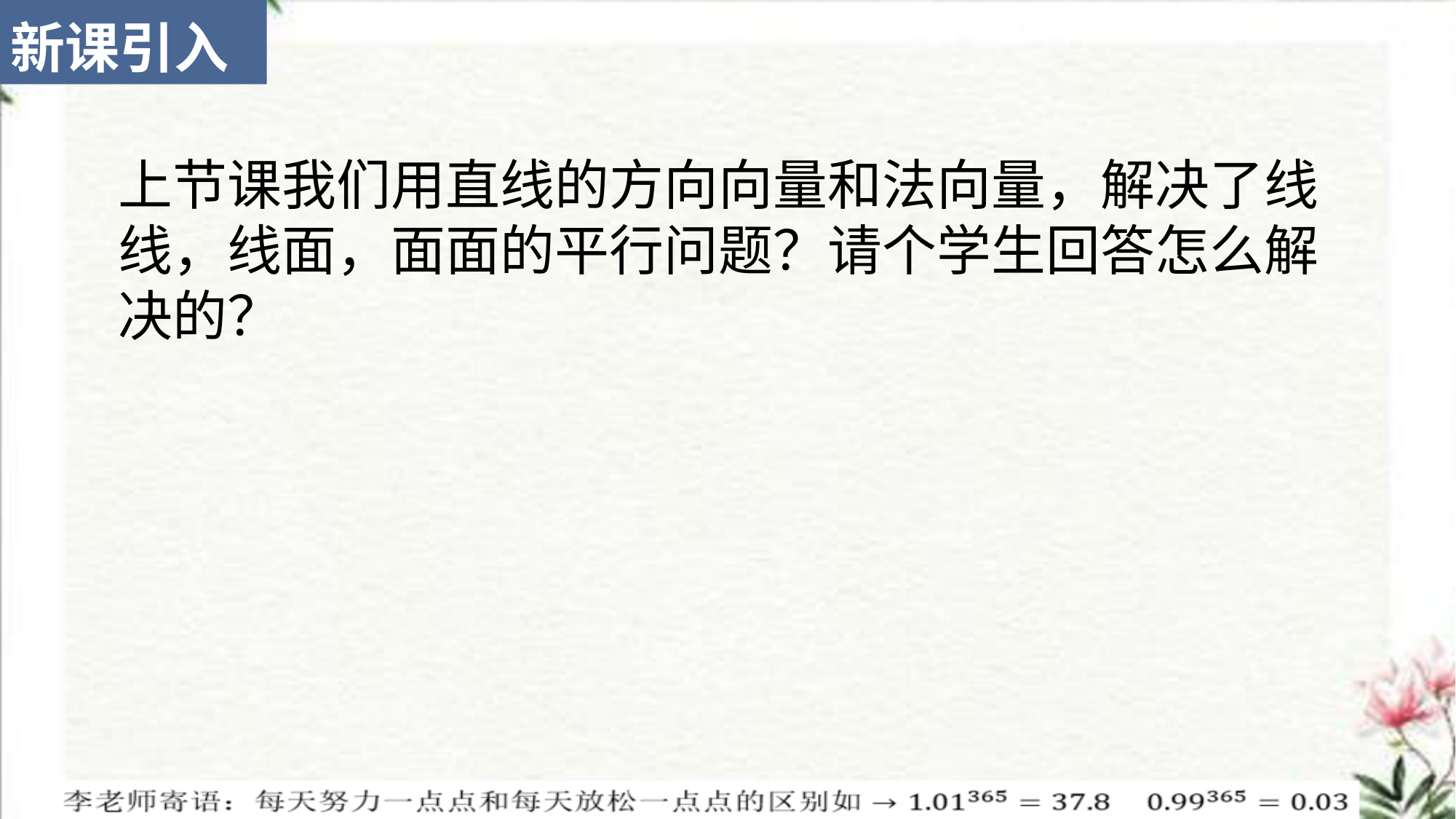

新课引入
上节课我们用直线的方向向量和法向量，解决了线线，线面，面面的平行问题？请个学生回答怎么解决的？